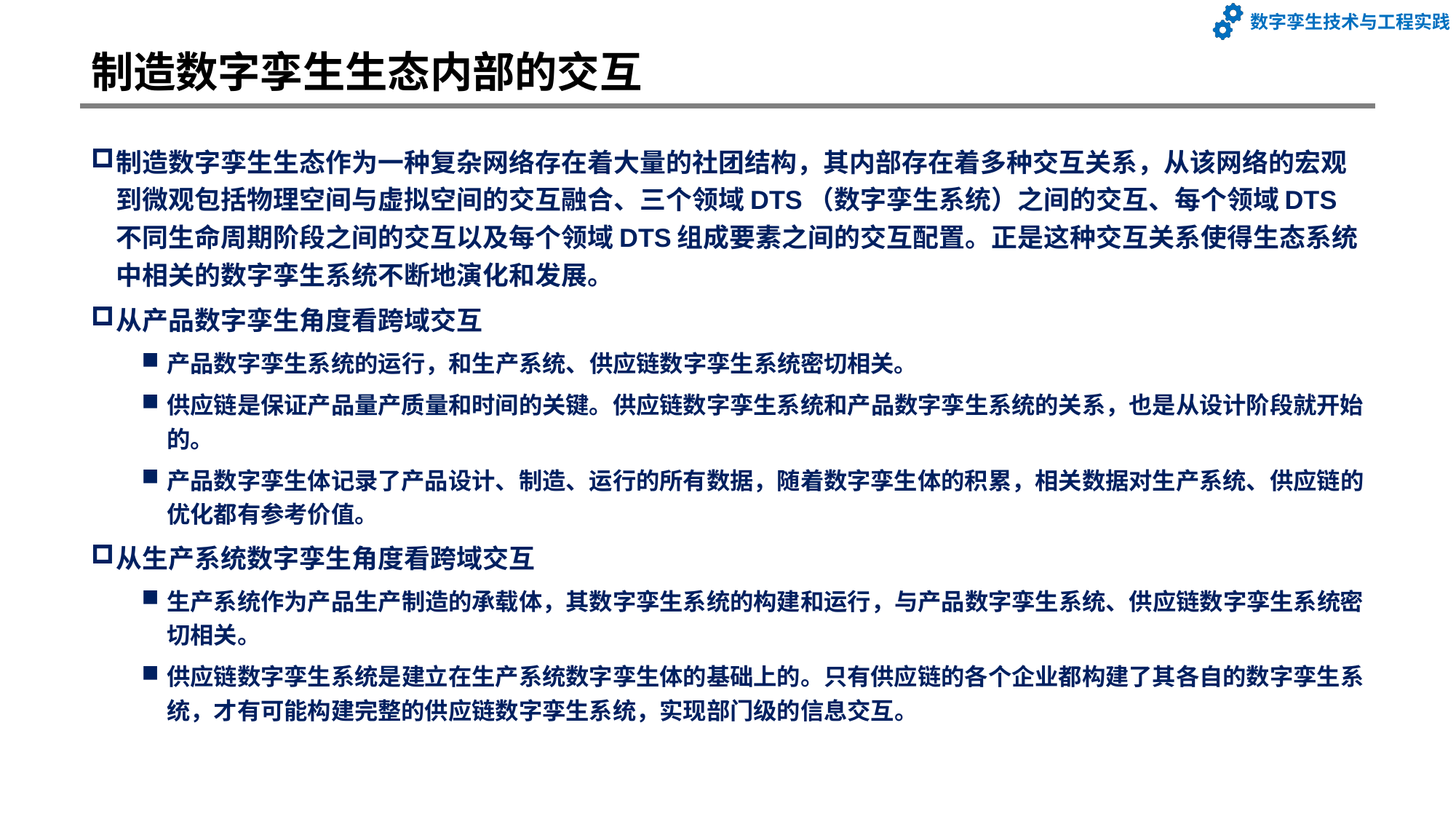

# 制造数字孪生生态内部的交互
制造数字孪生生态作为一种复杂网络存在着大量的社团结构，其内部存在着多种交互关系，从该网络的宏观到微观包括物理空间与虚拟空间的交互融合、三个领域DTS（数字孪生系统）之间的交互、每个领域DTS不同生命周期阶段之间的交互以及每个领域DTS组成要素之间的交互配置。正是这种交互关系使得生态系统中相关的数字孪生系统不断地演化和发展。
从产品数字孪生角度看跨域交互
产品数字孪生系统的运行，和生产系统、供应链数字孪生系统密切相关。
供应链是保证产品量产质量和时间的关键。供应链数字孪生系统和产品数字孪生系统的关系，也是从设计阶段就开始的。
产品数字孪生体记录了产品设计、制造、运行的所有数据，随着数字孪生体的积累，相关数据对生产系统、供应链的优化都有参考价值。
从生产系统数字孪生角度看跨域交互
生产系统作为产品生产制造的承载体，其数字孪生系统的构建和运行，与产品数字孪生系统、供应链数字孪生系统密切相关。
供应链数字孪生系统是建立在生产系统数字孪生体的基础上的。只有供应链的各个企业都构建了其各自的数字孪生系统，才有可能构建完整的供应链数字孪生系统，实现部门级的信息交互。